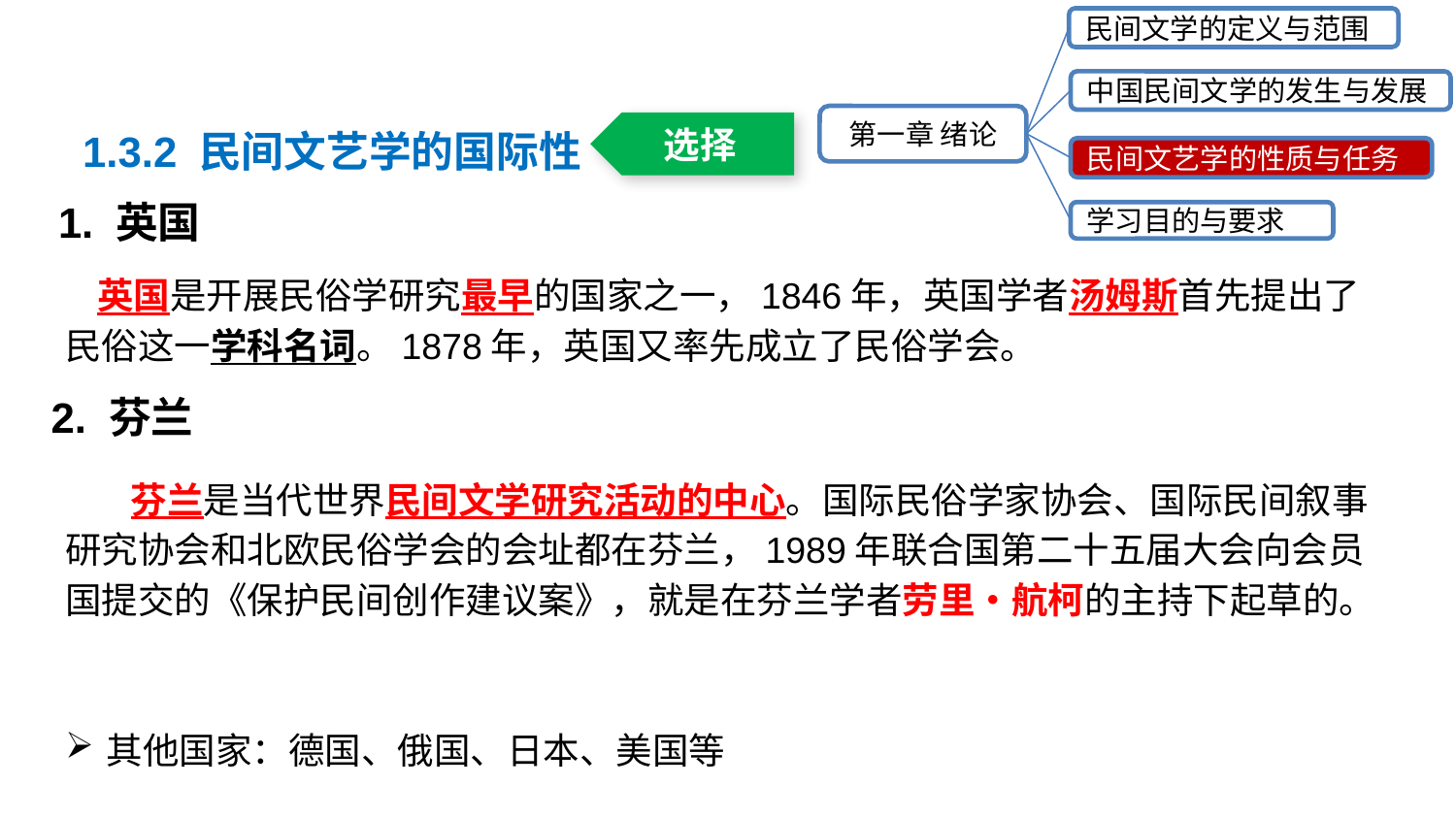

民间文学的定义与范围
中国民间文学的发生与发展
第一章 绪论
民间文艺学的性质与任务
学习目的与要求
1.3.2 民间文艺学的国际性
选择
1. 英国
英国是开展民俗学研究最早的国家之一，1846年，英国学者汤姆斯首先提出了民俗这一学科名词。1878年，英国又率先成立了民俗学会。
2. 芬兰
   芬兰是当代世界民间文学研究活动的中心。国际民俗学家协会、国际民间叙事研究协会和北欧民俗学会的会址都在芬兰，1989年联合国第二十五届大会向会员国提交的《保护民间创作建议案》，就是在芬兰学者劳里•航柯的主持下起草的。

其他国家：德国、俄国、日本、美国等